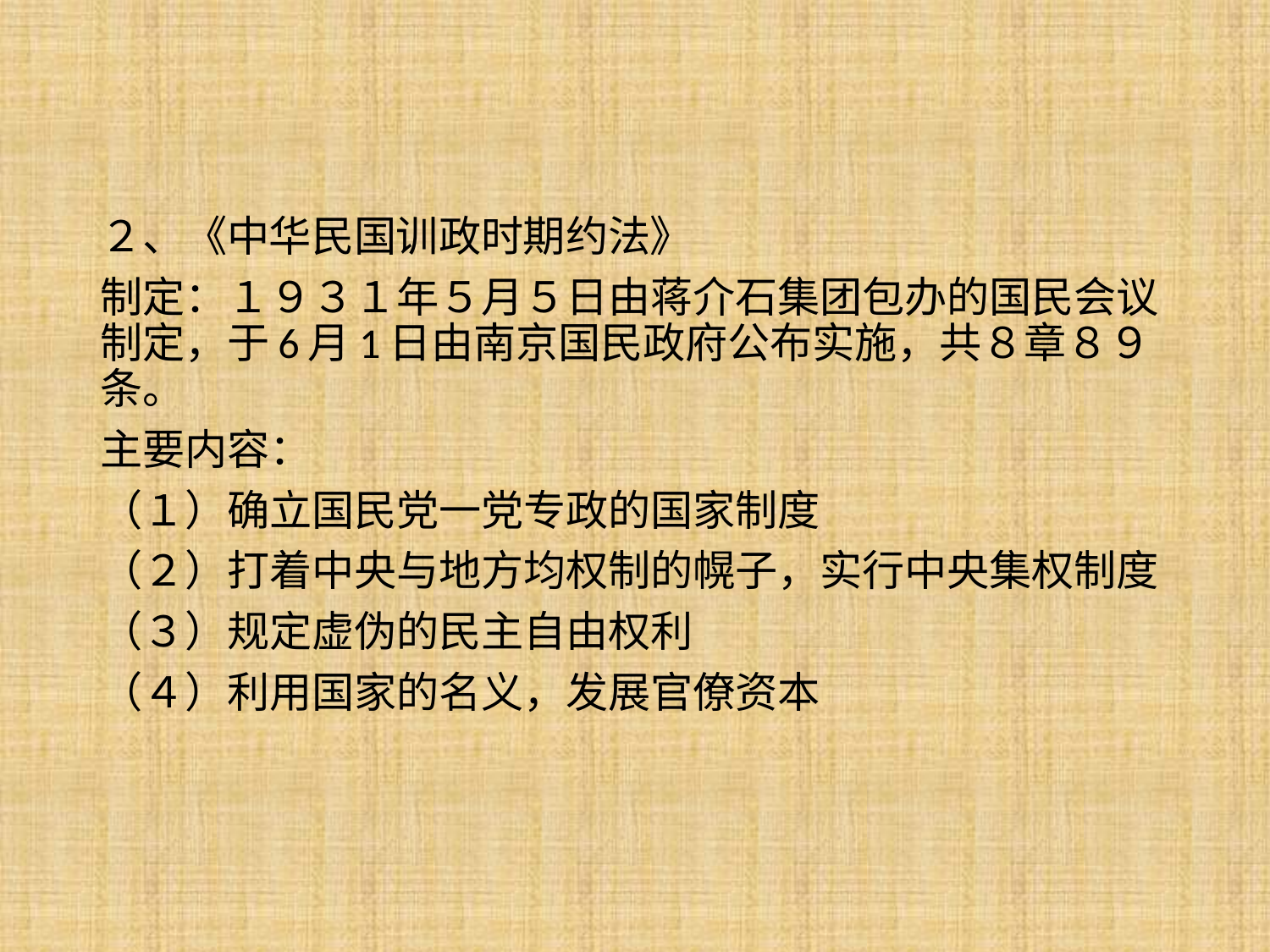

２、《中华民国训政时期约法》
制定：１９３１年５月５日由蒋介石集团包办的国民会议制定，于6月1日由南京国民政府公布实施，共８章８９条。
主要内容：
（１）确立国民党一党专政的国家制度
（２）打着中央与地方均权制的幌子，实行中央集权制度
（３）规定虚伪的民主自由权利
（４）利用国家的名义，发展官僚资本